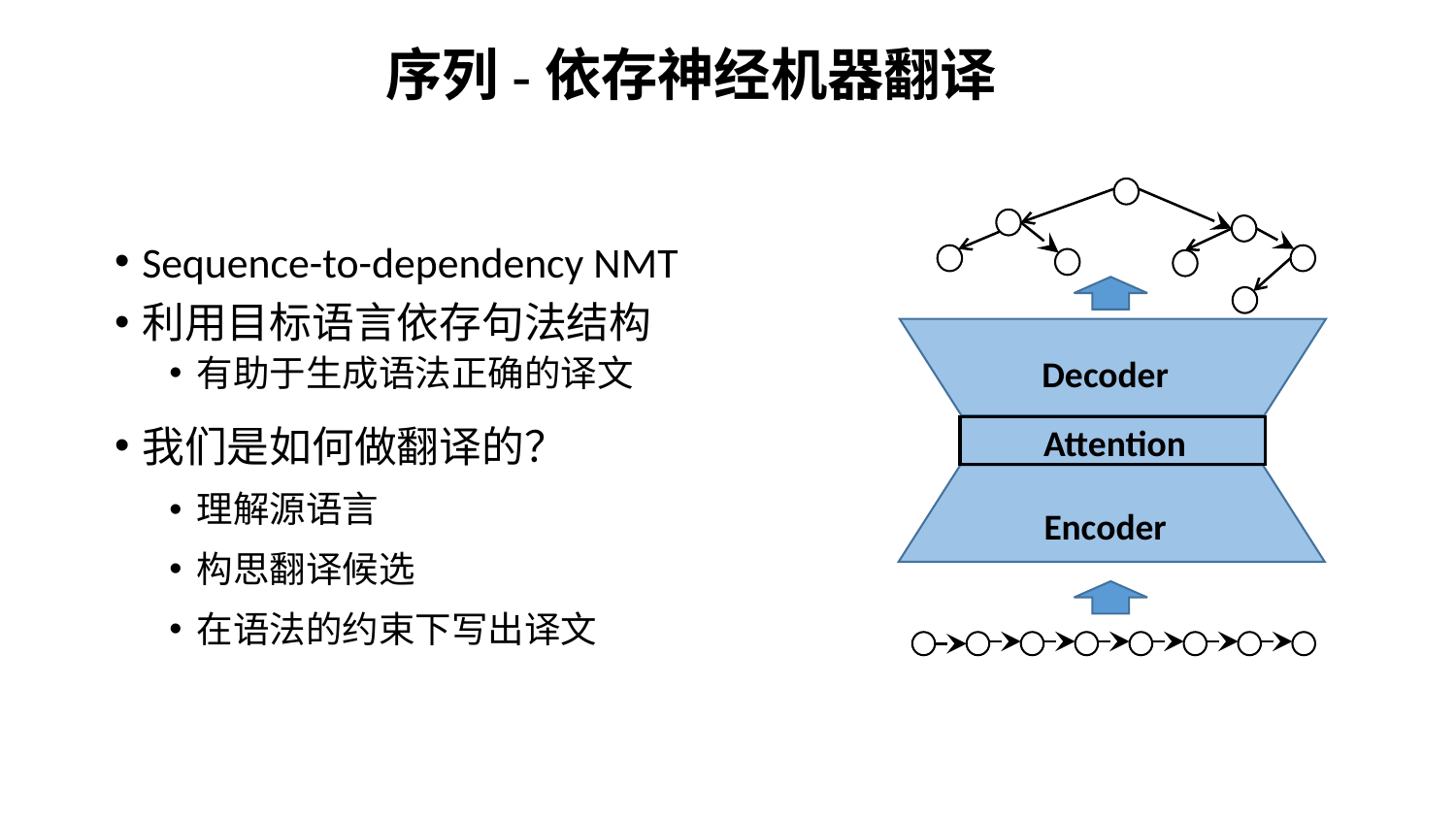

序列-依存神经机器翻译

Sequence-to-dependency NMT
利用目标语言依存句法结构
有助于生成语法正确的译文
我们是如何做翻译的？
理解源语言
构思翻译候选
在语法的约束下写出译文

Decoder
Attention
Encoder